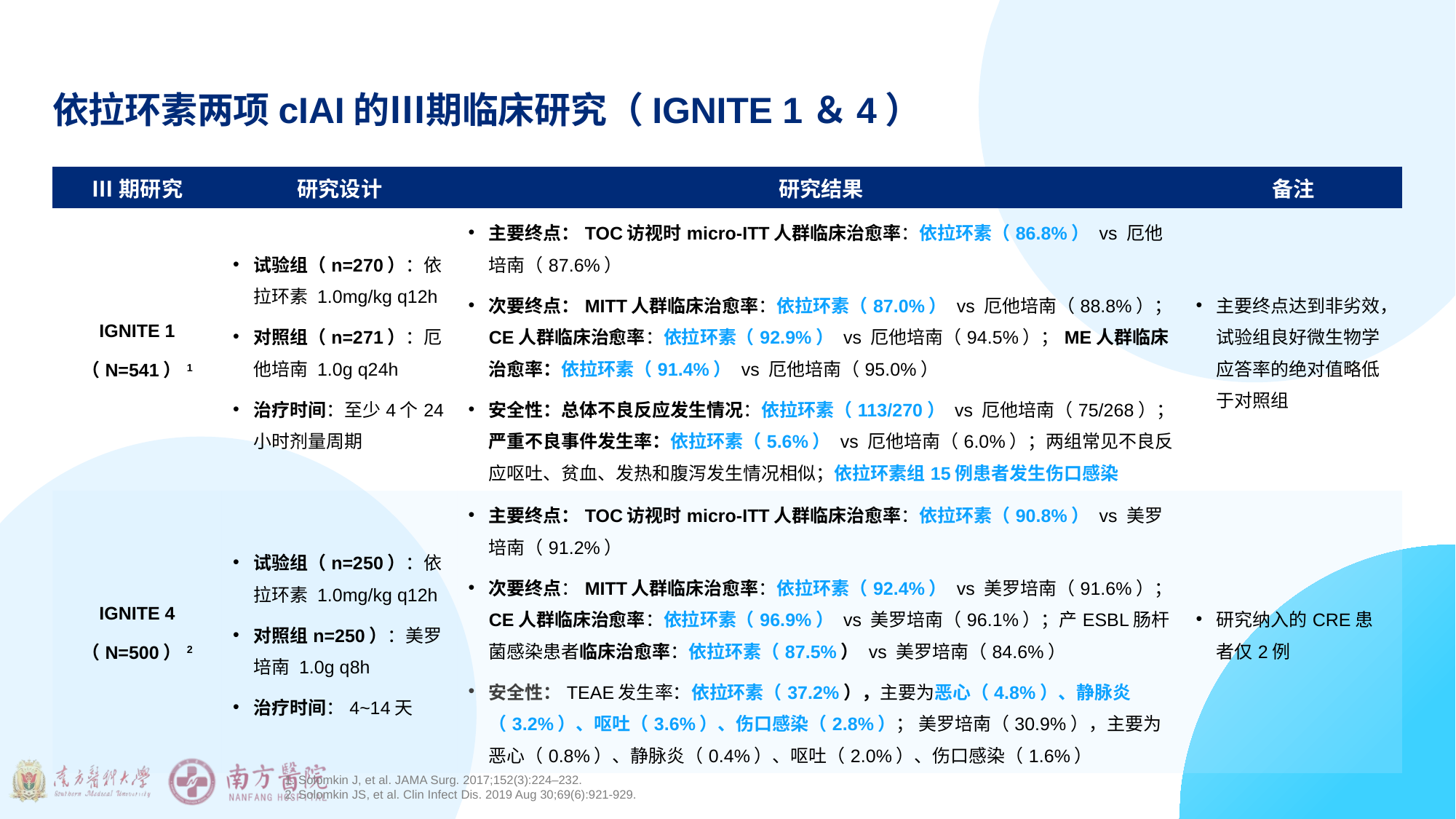

依拉环素两项cIAI的Ⅲ期临床研究（IGNITE 1＆4）
| Ⅲ期研究 | 研究设计 | 研究结果 | 备注 |
| --- | --- | --- | --- |
| IGNITE 1 （N=541）1 | 试验组（n=270）：依拉环素 1.0mg/kg q12h 对照组（n=271）：厄他培南 1.0g q24h 治疗时间：至少4个24小时剂量周期 | 主要终点：TOC访视时micro-ITT人群临床治愈率：依拉环素（86.8%） vs 厄他培南（87.6%） 次要终点：MITT人群临床治愈率：依拉环素（87.0%） vs 厄他培南（88.8%）；CE人群临床治愈率：依拉环素（92.9%） vs 厄他培南（94.5%）；ME人群临床治愈率：依拉环素（91.4%） vs 厄他培南（95.0%） 安全性：总体不良反应发生情况：依拉环素（113/270） vs 厄他培南（75/268）；严重不良事件发生率：依拉环素（5.6%） vs 厄他培南（6.0%）；两组常见不良反应呕吐、贫血、发热和腹泻发生情况相似；依拉环素组15例患者发生伤口感染 | 主要终点达到非劣效，试验组良好微生物学应答率的绝对值略低于对照组 |
| IGNITE 4 （N=500）2 | 试验组（n=250）：依拉环素 1.0mg/kg q12h 对照组n=250）：美罗培南 1.0g q8h 治疗时间：4~14天 | 主要终点：TOC访视时micro-ITT人群临床治愈率：依拉环素（90.8%） vs 美罗培南（91.2%） 次要终点：MITT人群临床治愈率：依拉环素（92.4%） vs 美罗培南（91.6%）；CE人群临床治愈率：依拉环素（96.9%） vs 美罗培南（96.1%）；产ESBL肠杆菌感染患者临床治愈率：依拉环素（87.5%） vs 美罗培南（84.6%） 安全性：TEAE发生率：依拉环素（37.2%），主要为恶心（4.8%）、静脉炎（3.2%）、呕吐（3.6%）、伤口感染（2.8%）； 美罗培南（30.9%），主要为恶心（0.8%）、静脉炎（0.4%）、呕吐（2.0%）、伤口感染（1.6%） | 研究纳入的CRE患者仅2例 |
1. Solomkin J, et al. JAMA Surg. 2017;152(3):224–232.
2. Solomkin JS, et al. Clin Infect Dis. 2019 Aug 30;69(6):921-929.